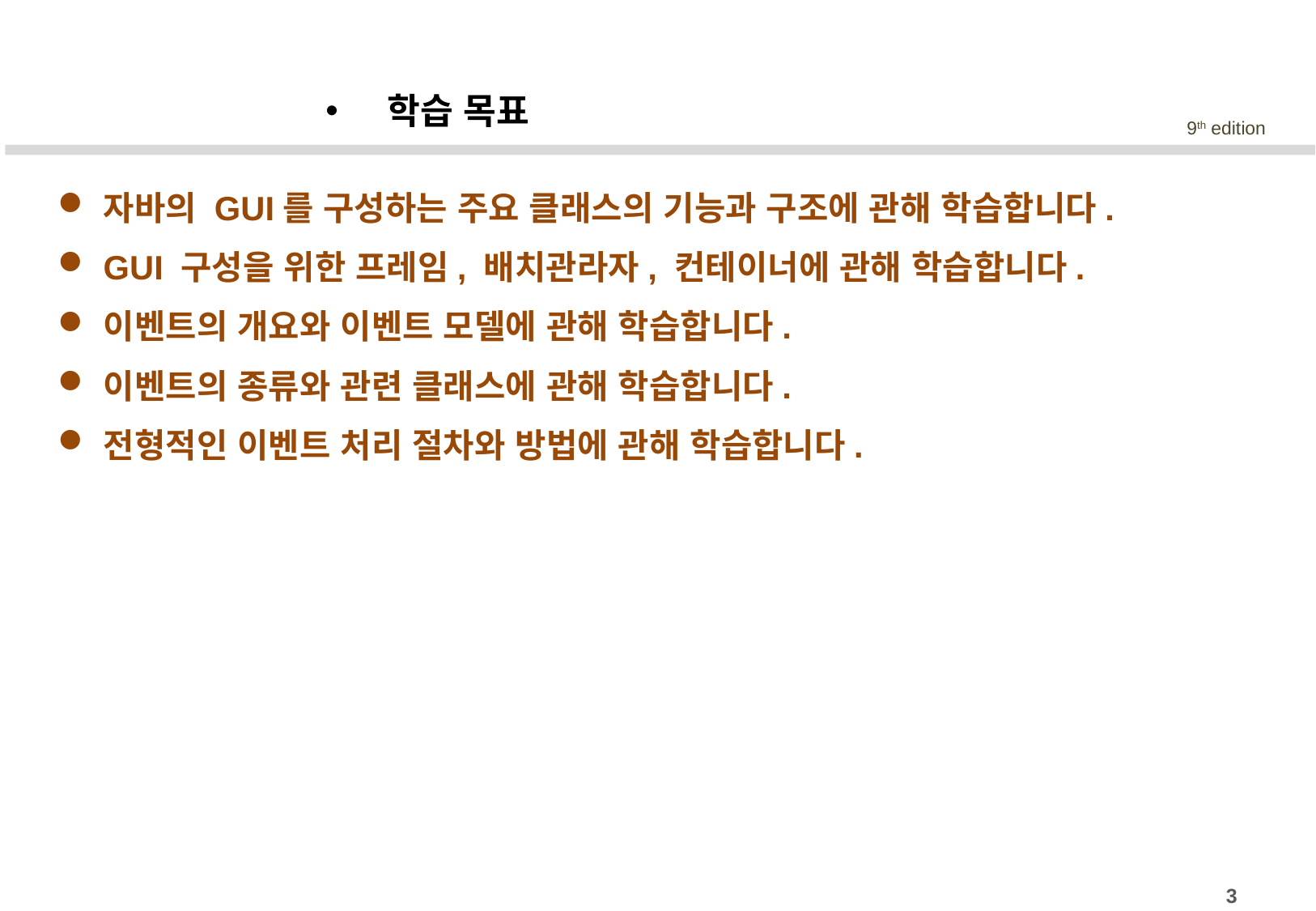

학습 목표
자바의 GUI를 구성하는 주요 클래스의 기능과 구조에 관해 학습합니다.
GUI 구성을 위한 프레임, 배치관라자, 컨테이너에 관해 학습합니다.
이벤트의 개요와 이벤트 모델에 관해 학습합니다.
이벤트의 종류와 관련 클래스에 관해 학습합니다.
전형적인 이벤트 처리 절차와 방법에 관해 학습합니다.
3